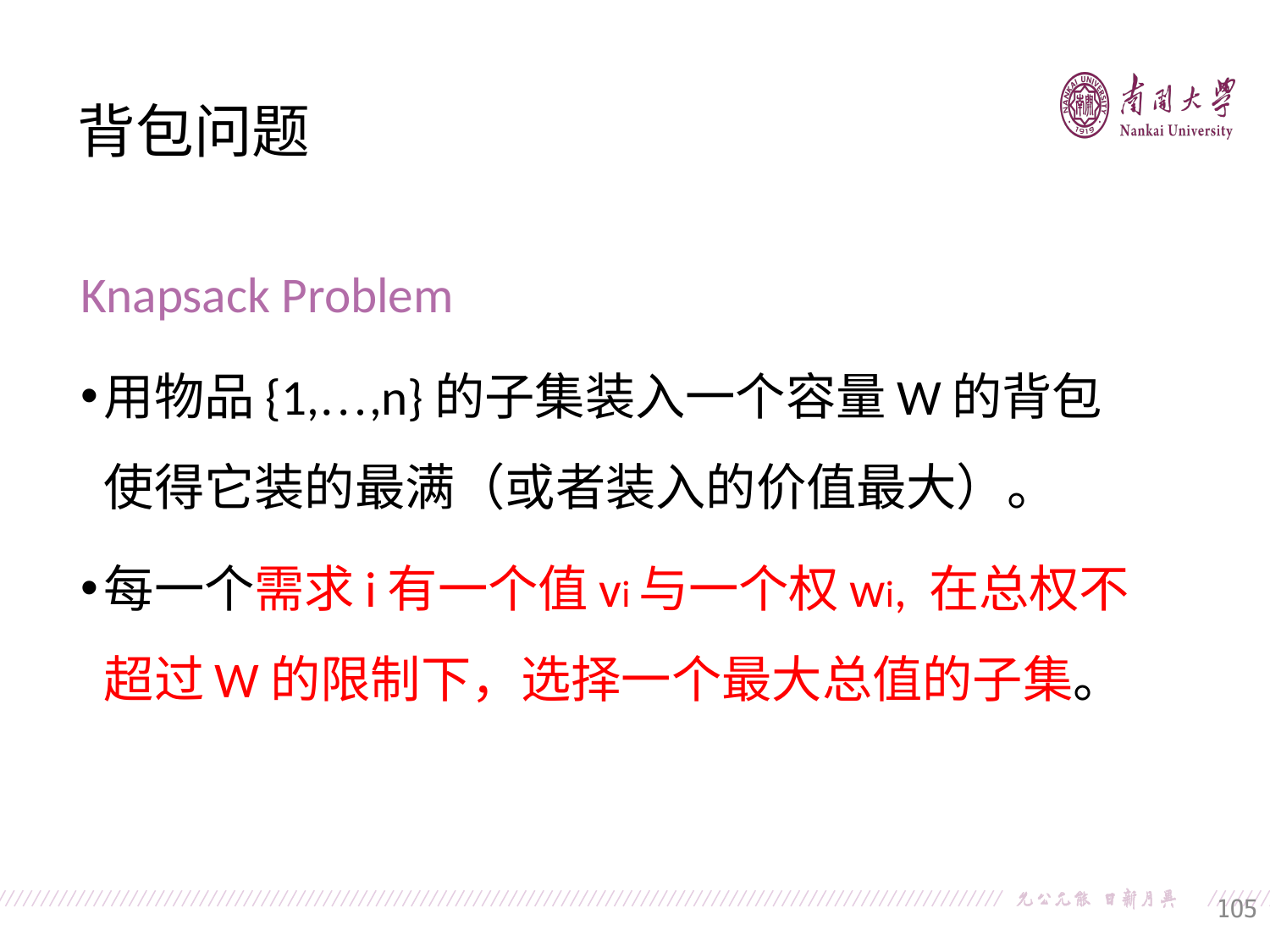

背包问题
Knapsack Problem
用物品{1,…,n}的子集装入一个容量W的背包使得它装的最满（或者装入的价值最大）。
每一个需求i有一个值vi与一个权wi, 在总权不超过W的限制下，选择一个最大总值的子集。
105